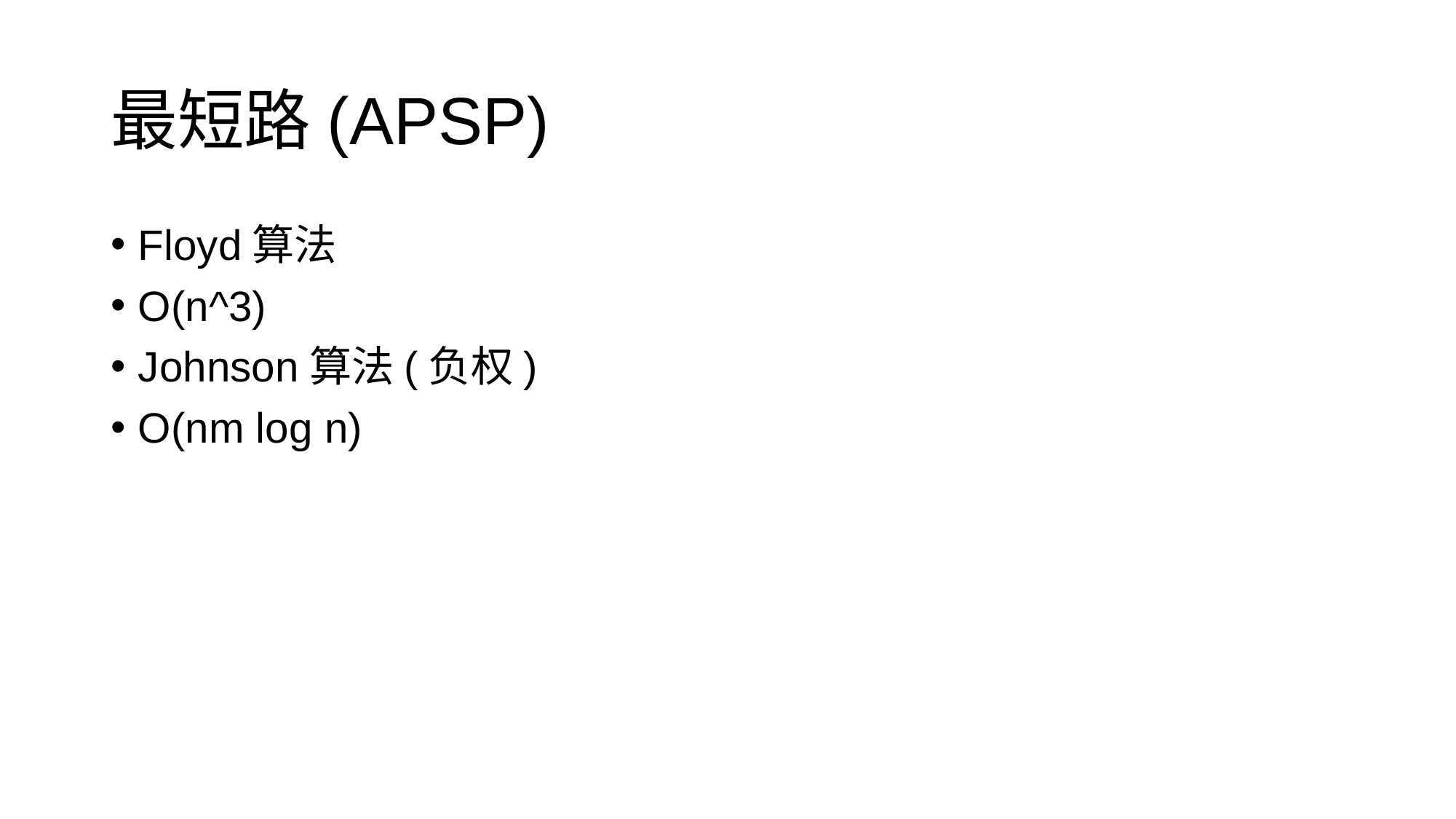

# 最短路(APSP)
Floyd算法
O(n^3)
Johnson算法(负权)
O(nm log n)